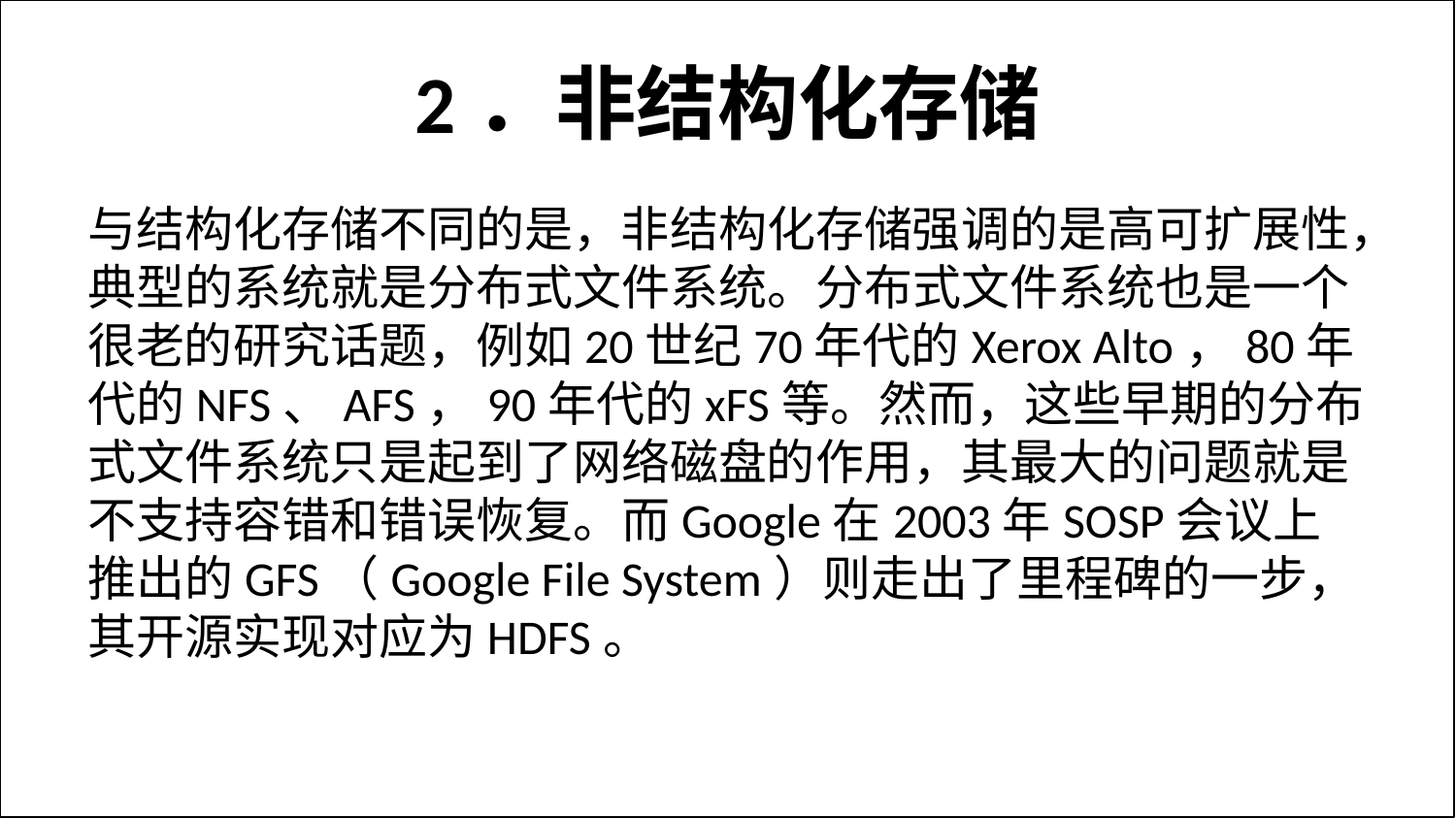

# 2．非结构化存储
与结构化存储不同的是，非结构化存储强调的是高可扩展性，典型的系统就是分布式文件系统。分布式文件系统也是一个很老的研究话题，例如20世纪70年代的Xerox Alto，80年代的NFS、AFS，90年代的xFS等。然而，这些早期的分布式文件系统只是起到了网络磁盘的作用，其最大的问题就是不支持容错和错误恢复。而Google在2003年SOSP会议上推出的GFS（Google File System）则走出了里程碑的一步，其开源实现对应为HDFS。